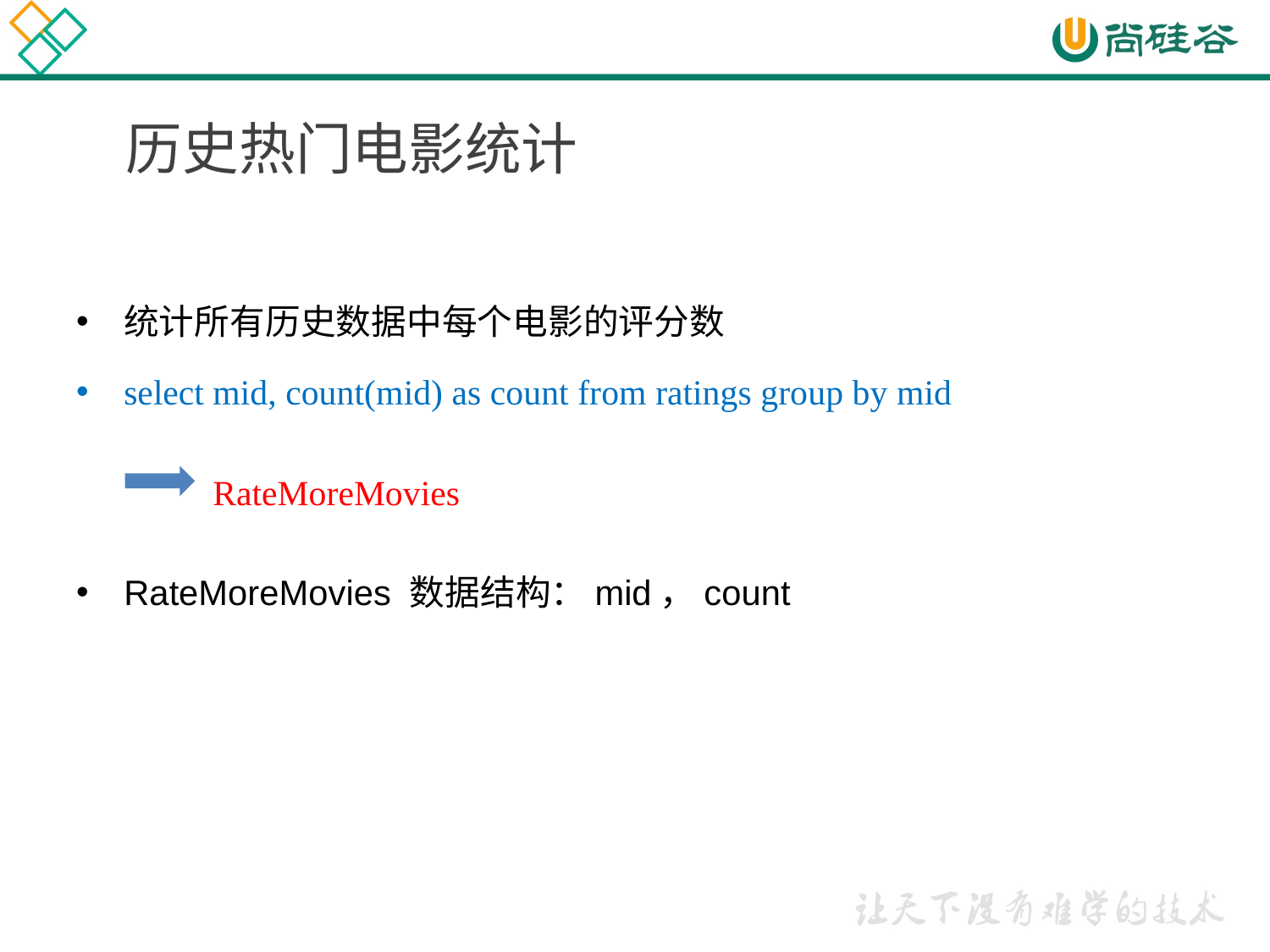

# 历史热门电影统计
统计所有历史数据中每个电影的评分数
select mid, count(mid) as count from ratings group by mid
	 RateMoreMovies
RateMoreMovies 数据结构：mid，count